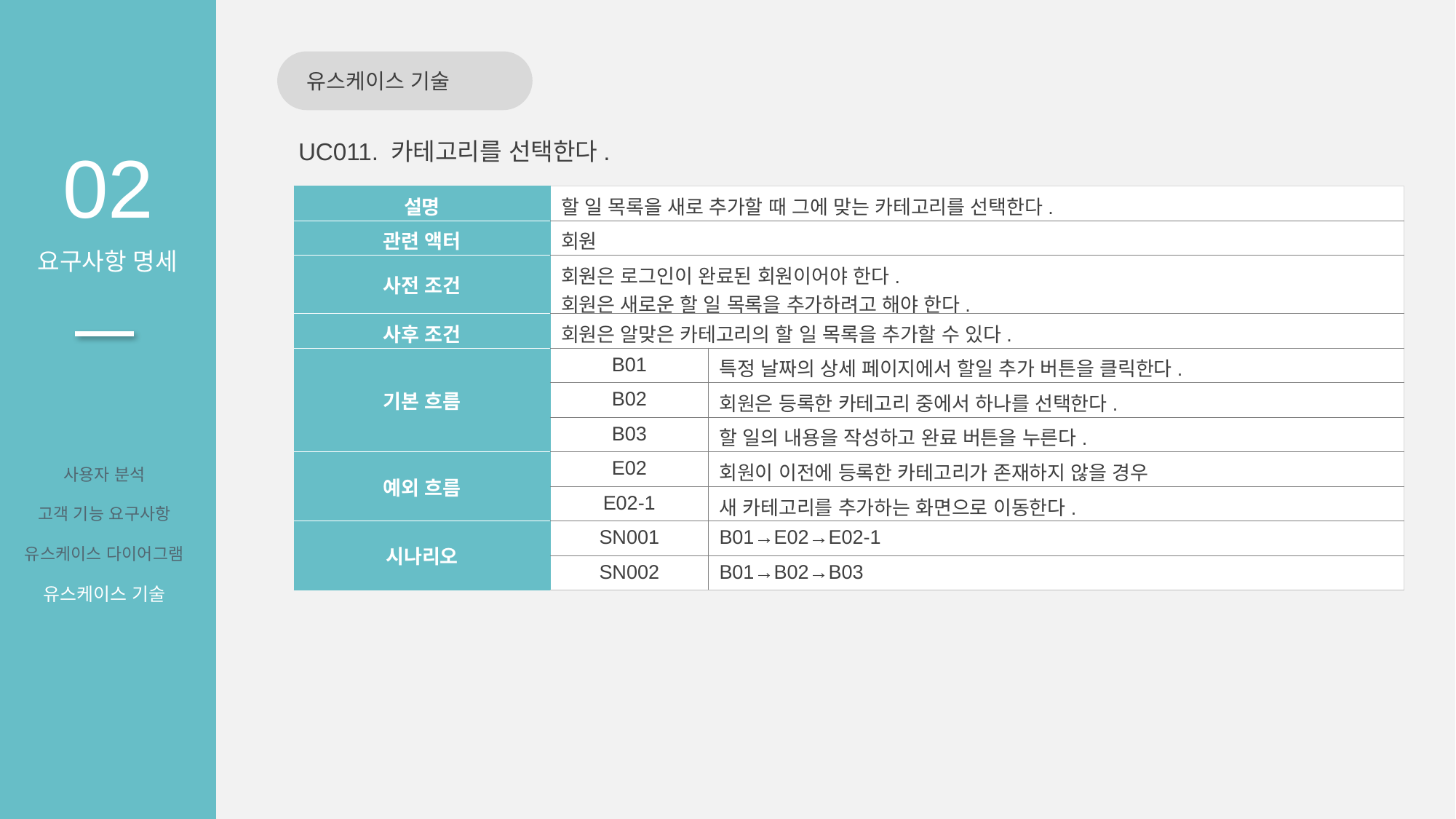

유스케이스 기술
02
요구사항 명세
UC011. 카테고리를 선택한다.
| 설명 | 할 일 목록을 새로 추가할 때 그에 맞는 카테고리를 선택한다. |  |
| --- | --- | --- |
| 관련 액터 | 회원 |  |
| 사전 조건 | 회원은 로그인이 완료된 회원이어야 한다. 회원은 새로운 할 일 목록을 추가하려고 해야 한다. |  |
| 사후 조건 | 회원은 알맞은 카테고리의 할 일 목록을 추가할 수 있다. |  |
| 기본 흐름 | B01 | 특정 날짜의 상세 페이지에서 할일 추가 버튼을 클릭한다. |
|  | B02 | 회원은 등록한 카테고리 중에서 하나를 선택한다. |
|  | B03 | 할 일의 내용을 작성하고 완료 버튼을 누른다. |
| 예외 흐름 | E02 | 회원이 이전에 등록한 카테고리가 존재하지 않을 경우 |
|  | E02-1 | 새 카테고리를 추가하는 화면으로 이동한다. |
| 시나리오 | SN001 | B01→E02→E02-1 |
|  | SN002 | B01→B02→B03 |
사용자 분석
고객 기능 요구사항
유스케이스 다이어그램
유스케이스 기술